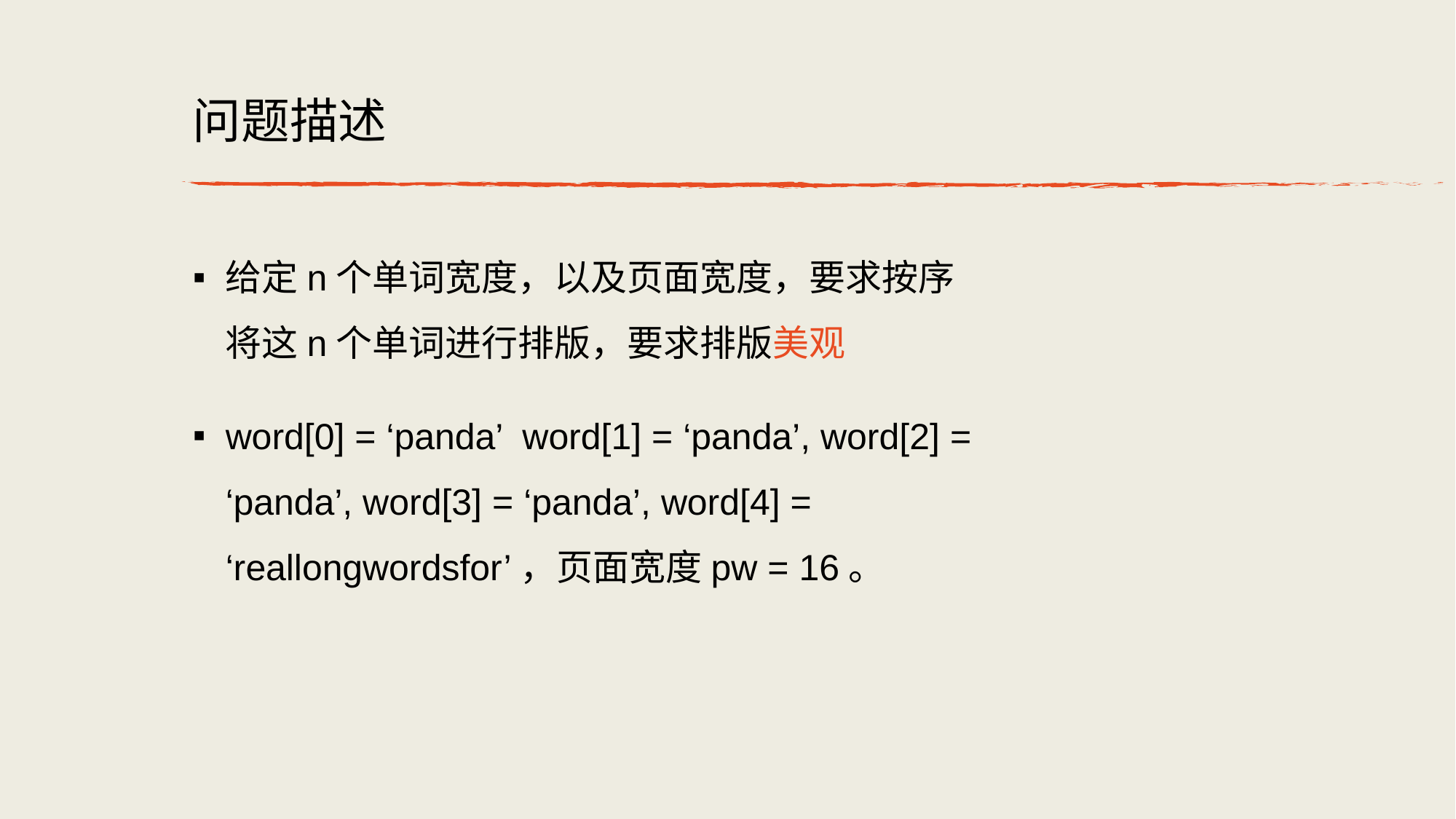

# 问题描述
给定n个单词宽度，以及页面宽度，要求按序将这n个单词进行排版，要求排版美观
word[0] = ‘panda’  word[1] = ‘panda’, word[2] = ‘panda’, word[3] = ‘panda’, word[4] = ‘reallongwordsfor’，页⾯宽度pw = 16。